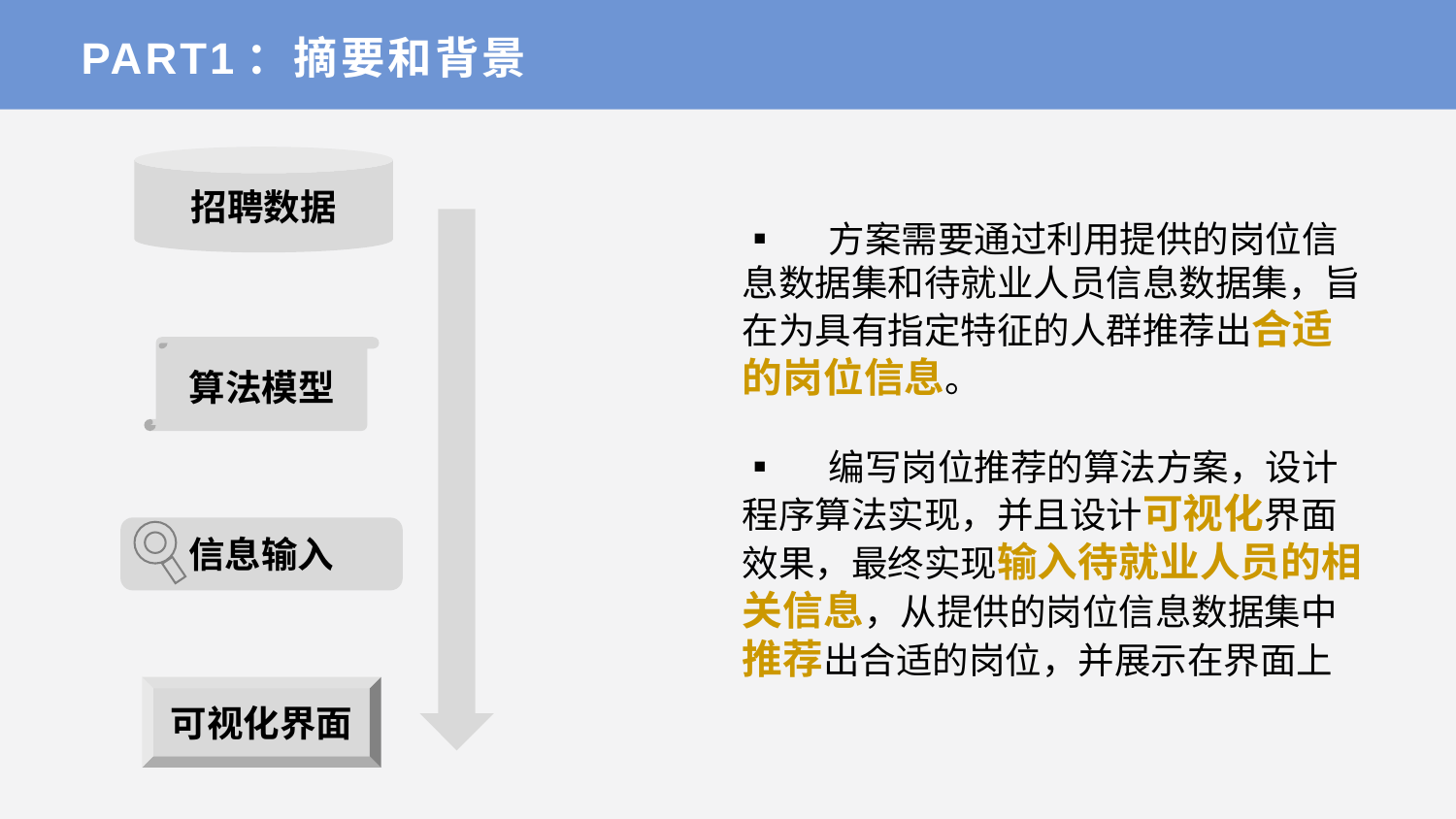

PART1：摘要和背景
招聘数据

算法模型
信息输入

可视化界面
▪︎     方案需要通过利用提供的岗位信息数据集和待就业人员信息数据集，旨在为具有指定特征的人群推荐出合适的岗位信息。

▪︎     编写岗位推荐的算法方案，设计程序算法实现，并且设计可视化界面效果，最终实现输入待就业人员的相关信息，从提供的岗位信息数据集中推荐出合适的岗位，并展示在界面上